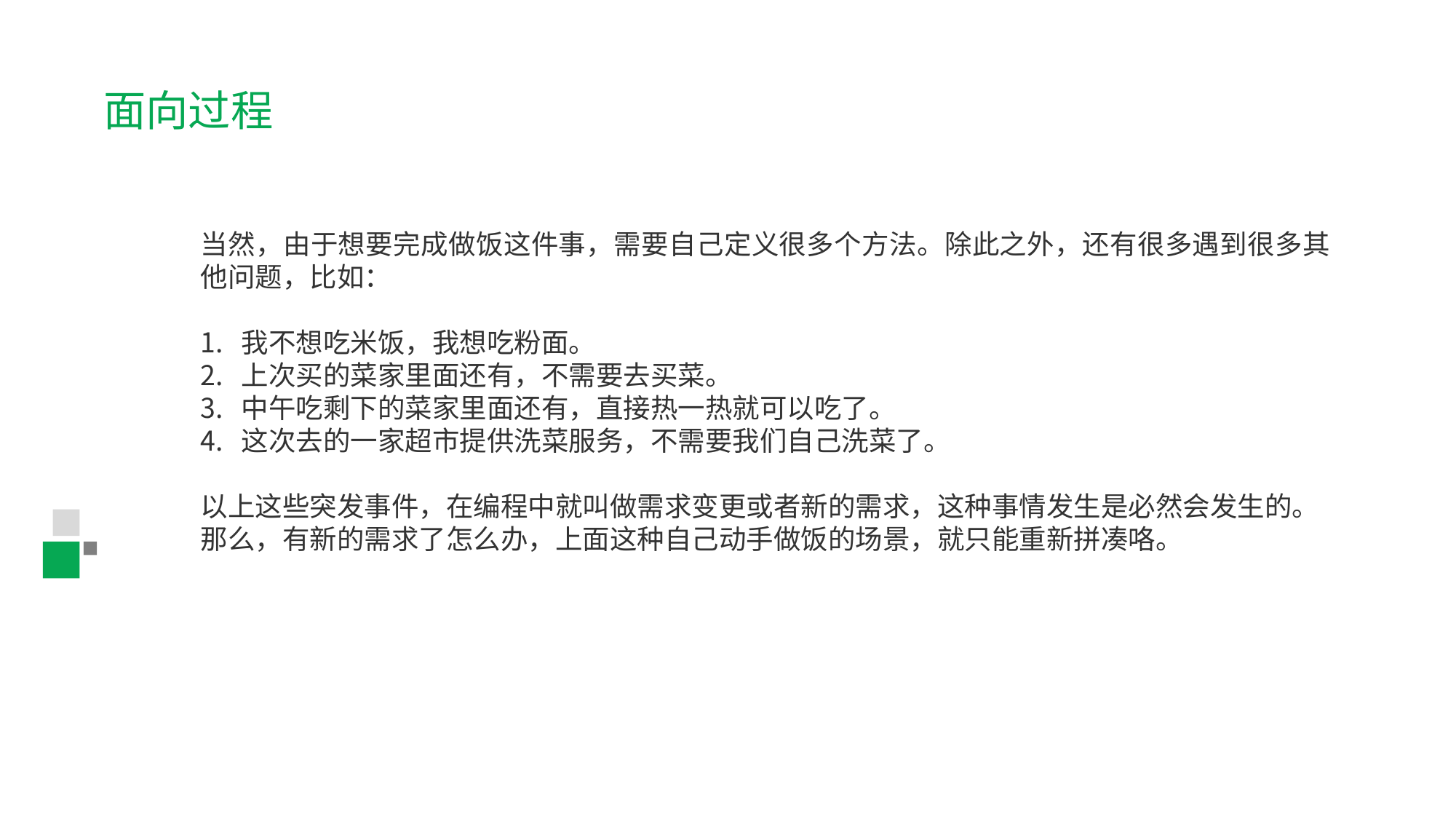

面向过程
当然，由于想要完成做饭这件事，需要自己定义很多个方法。除此之外，还有很多遇到很多其他问题，比如：

我不想吃米饭，我想吃粉面。
上次买的菜家里面还有，不需要去买菜。
中午吃剩下的菜家里面还有，直接热一热就可以吃了。
这次去的一家超市提供洗菜服务，不需要我们自己洗菜了。

以上这些突发事件，在编程中就叫做需求变更或者新的需求，这种事情发生是必然会发生的。
那么，有新的需求了怎么办，上面这种自己动手做饭的场景，就只能重新拼凑咯。